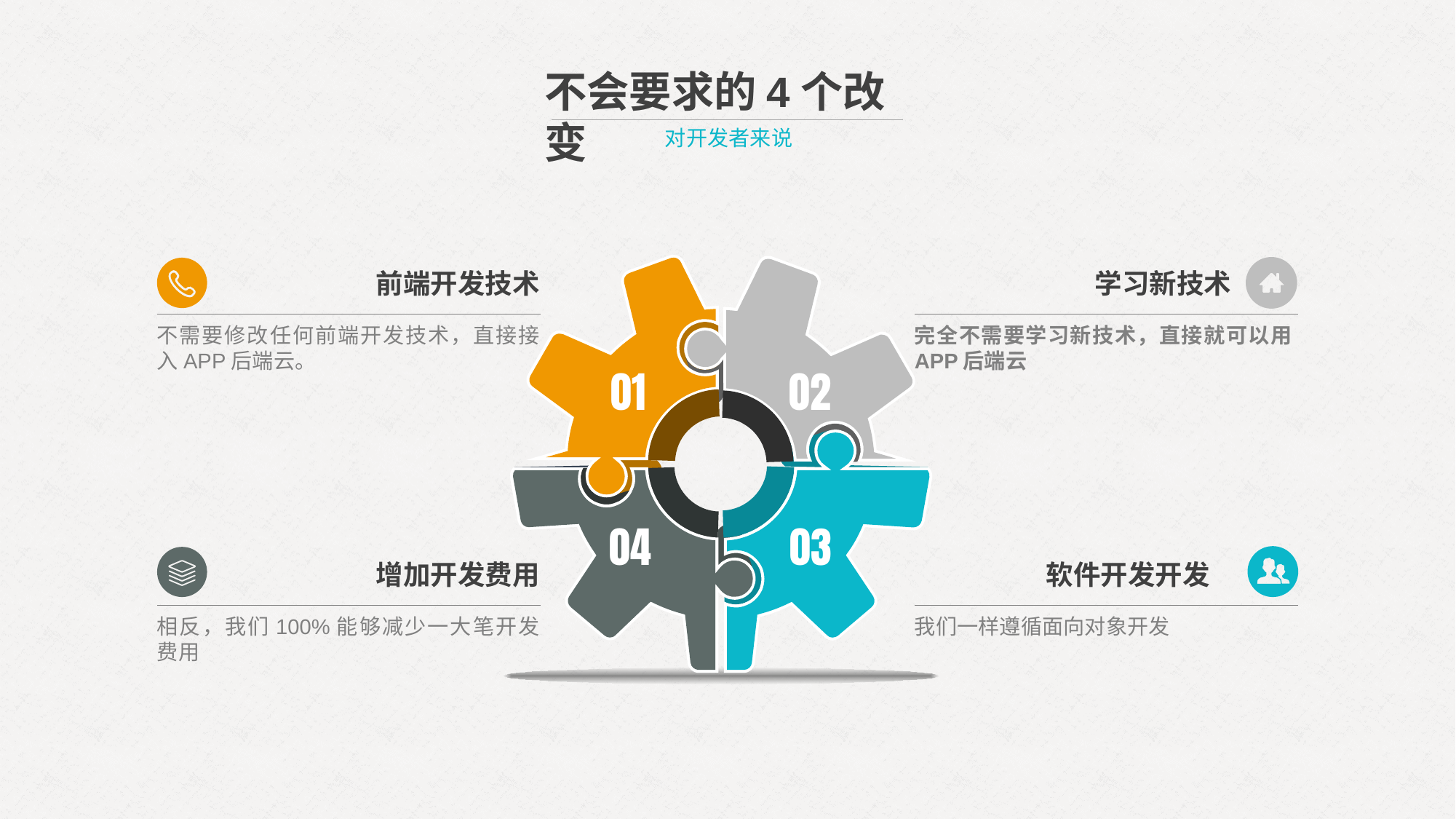

不会要求的4个改变
对开发者来说

01
02
04
03

前端开发技术
学习新技术
不需要修改任何前端开发技术，直接接入APP后端云。
完全不需要学习新技术，直接就可以用APP后端云

增加开发费用
软件开发开发
相反，我们100%能够减少一大笔开发费用
我们一样遵循面向对象开发